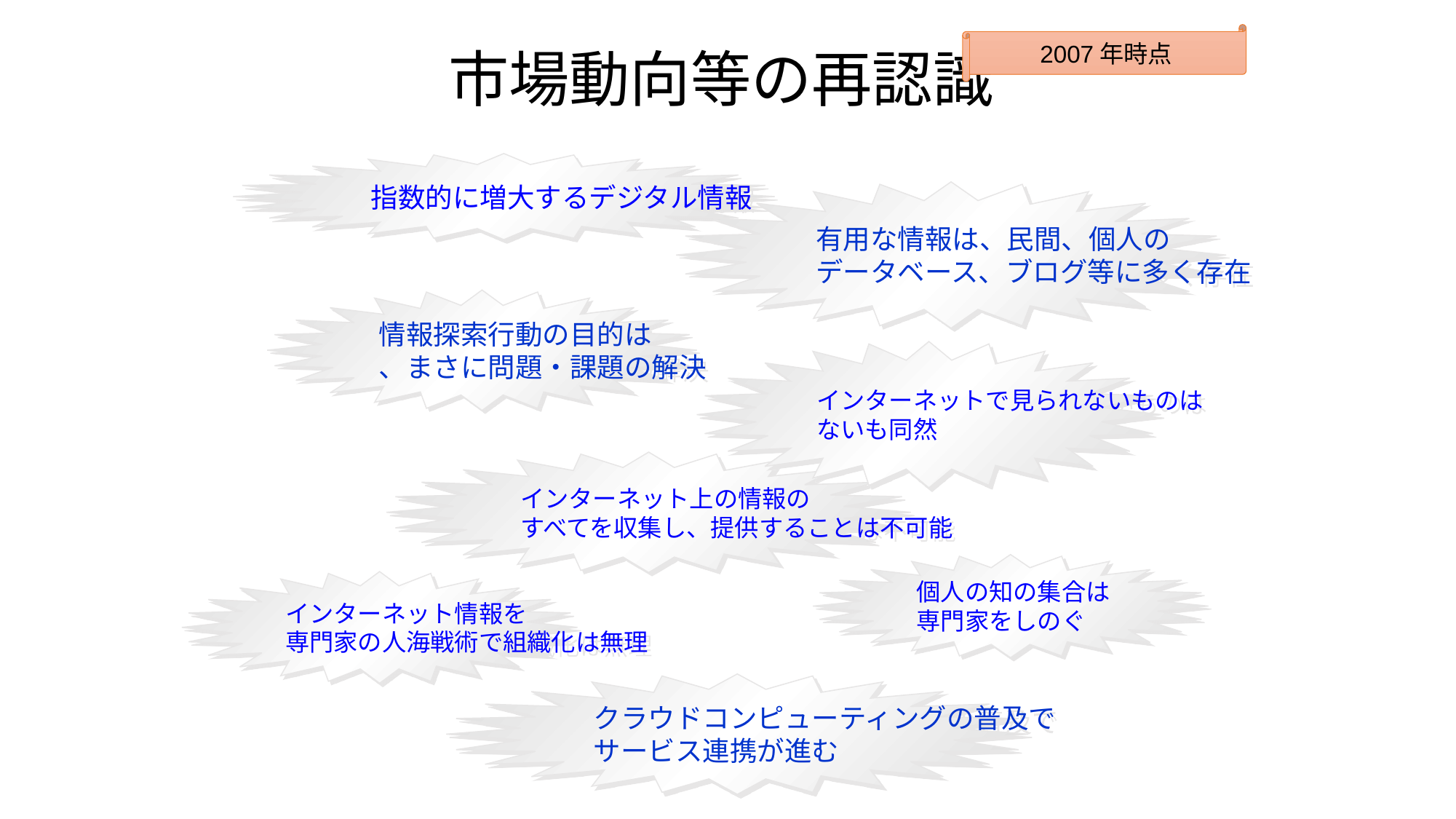

# 市場動向等の再認識
2007年時点
指数的に増大するデジタル情報
有用な情報は、民間、個人の
データベース、ブログ等に多く存在
情報探索行動の目的は
、まさに問題・課題の解決
インターネットで見られないものは
ないも同然
インターネット上の情報の
すべてを収集し、提供することは不可能
個人の知の集合は
専門家をしのぐ
インターネット情報を
専門家の人海戦術で組織化は無理
クラウドコンピューティングの普及で
サービス連携が進む